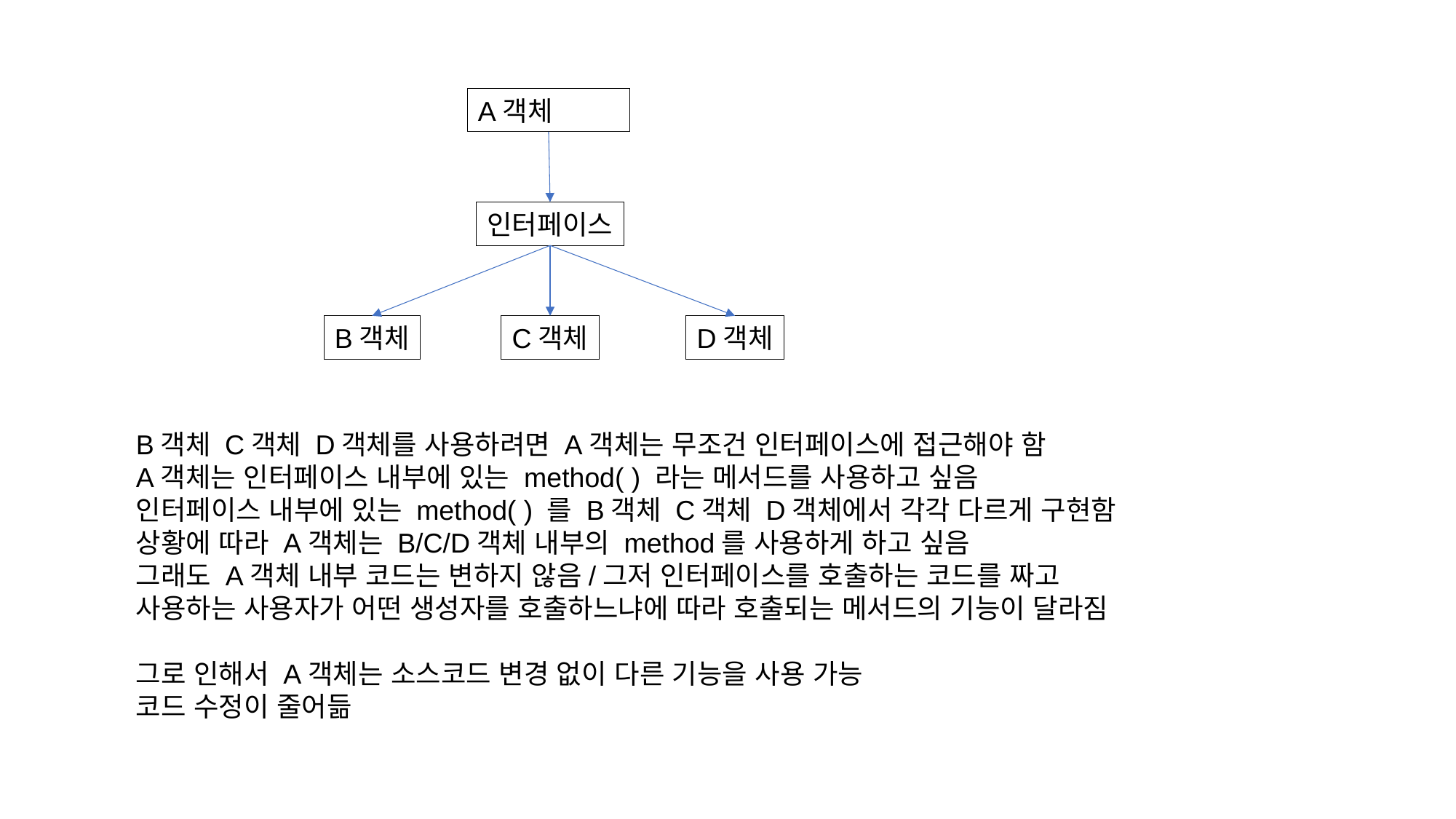

A객체
인터페이스
B객체
C객체
D객체
B객체 C객체 D객체를 사용하려면 A객체는 무조건 인터페이스에 접근해야 함
A객체는 인터페이스 내부에 있는 method( ) 라는 메서드를 사용하고 싶음
인터페이스 내부에 있는 method( ) 를 B객체 C객체 D객체에서 각각 다르게 구현함
상황에 따라 A객체는 B/C/D객체 내부의 method를 사용하게 하고 싶음
그래도 A객체 내부 코드는 변하지 않음/그저 인터페이스를 호출하는 코드를 짜고
사용하는 사용자가 어떤 생성자를 호출하느냐에 따라 호출되는 메서드의 기능이 달라짐

그로 인해서 A객체는 소스코드 변경 없이 다른 기능을 사용 가능
코드 수정이 줄어듦